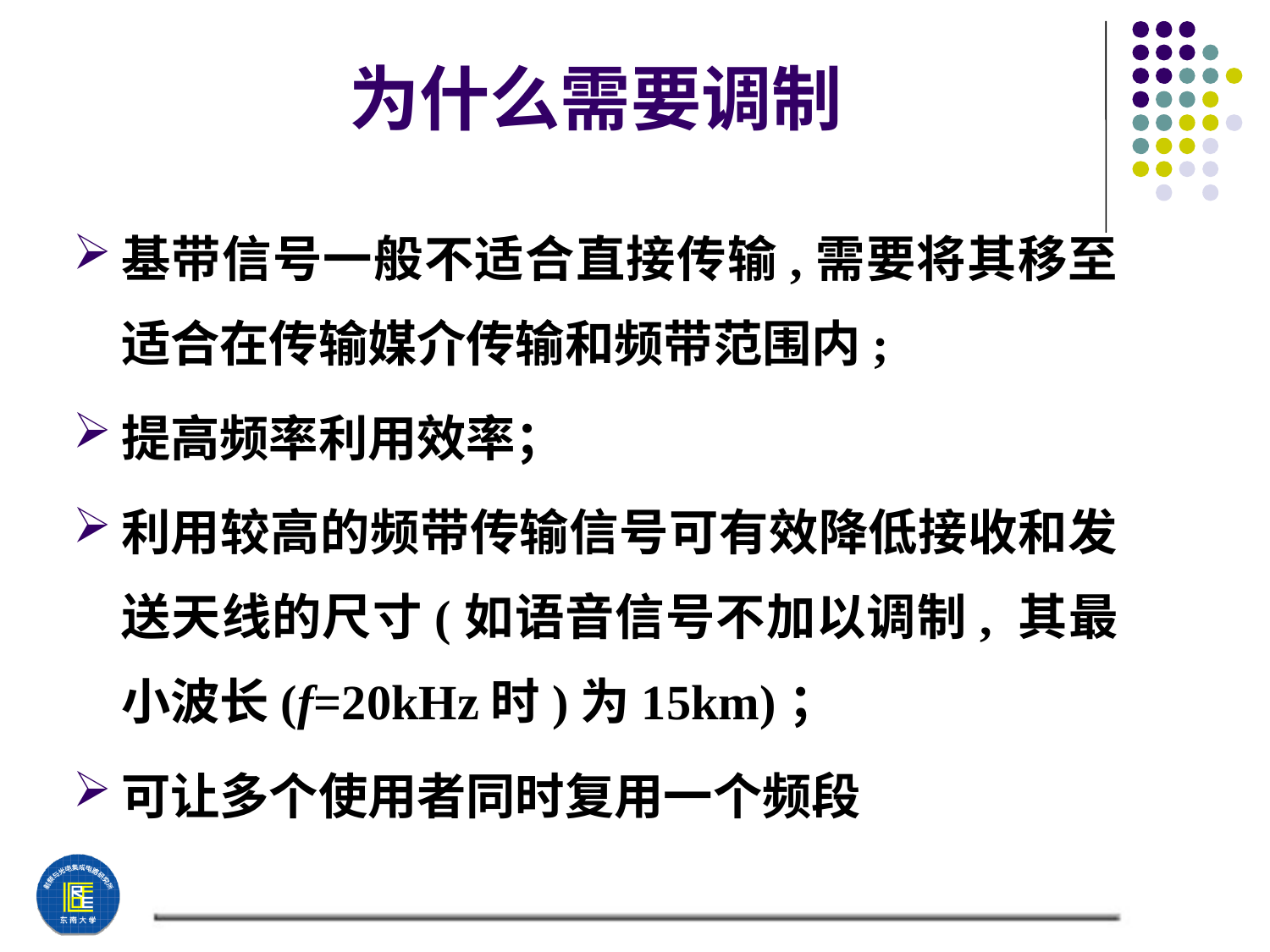

# 为什么需要调制
基带信号一般不适合直接传输,需要将其移至适合在传输媒介传输和频带范围内;
提高频率利用效率；
利用较高的频带传输信号可有效降低接收和发送天线的尺寸(如语音信号不加以调制, 其最小波长(f=20kHz时)为15km)；
可让多个使用者同时复用一个频段